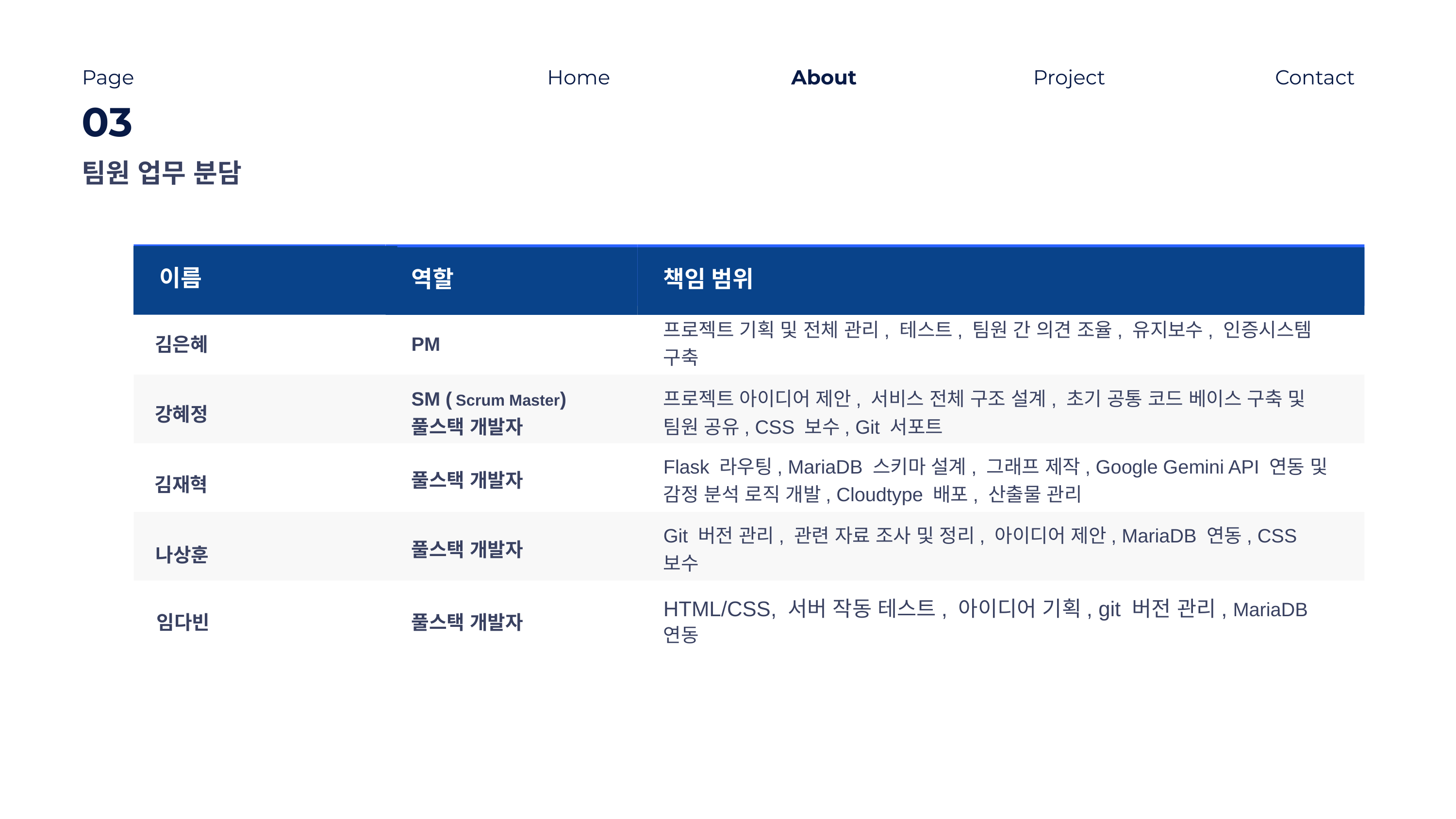

Page
Home
About
Project
Contact
03
팀원 업무 분담

책임 범위
역할
PM
프로젝트 기획 및 전체 관리, 테스트, 팀원 간 의견 조율, 유지보수, 인증시스템 구축
프로젝트 아이디어 제안, 서비스 전체 구조 설계, 초기 공통 코드 베이스 구축 및 팀원 공유, CSS 보수, Git 서포트
SM ( Scrum Master) 풀스택 개발자
Flask 라우팅, MariaDB 스키마 설계, 그래프 제작, Google Gemini API 연동 및 감정 분석 로직 개발, Cloudtype 배포, 산출물 관리
풀스택 개발자
풀스택 개발자
Git 버전 관리, 관련 자료 조사 및 정리, 아이디어 제안, MariaDB 연동, CSS 보수

이름
김은혜

강혜정
김재혁

나상훈
임다빈

풀스택 개발자
HTML/CSS, 서버 작동 테스트, 아이디어 기획, git 버전 관리, MariaDB 연동